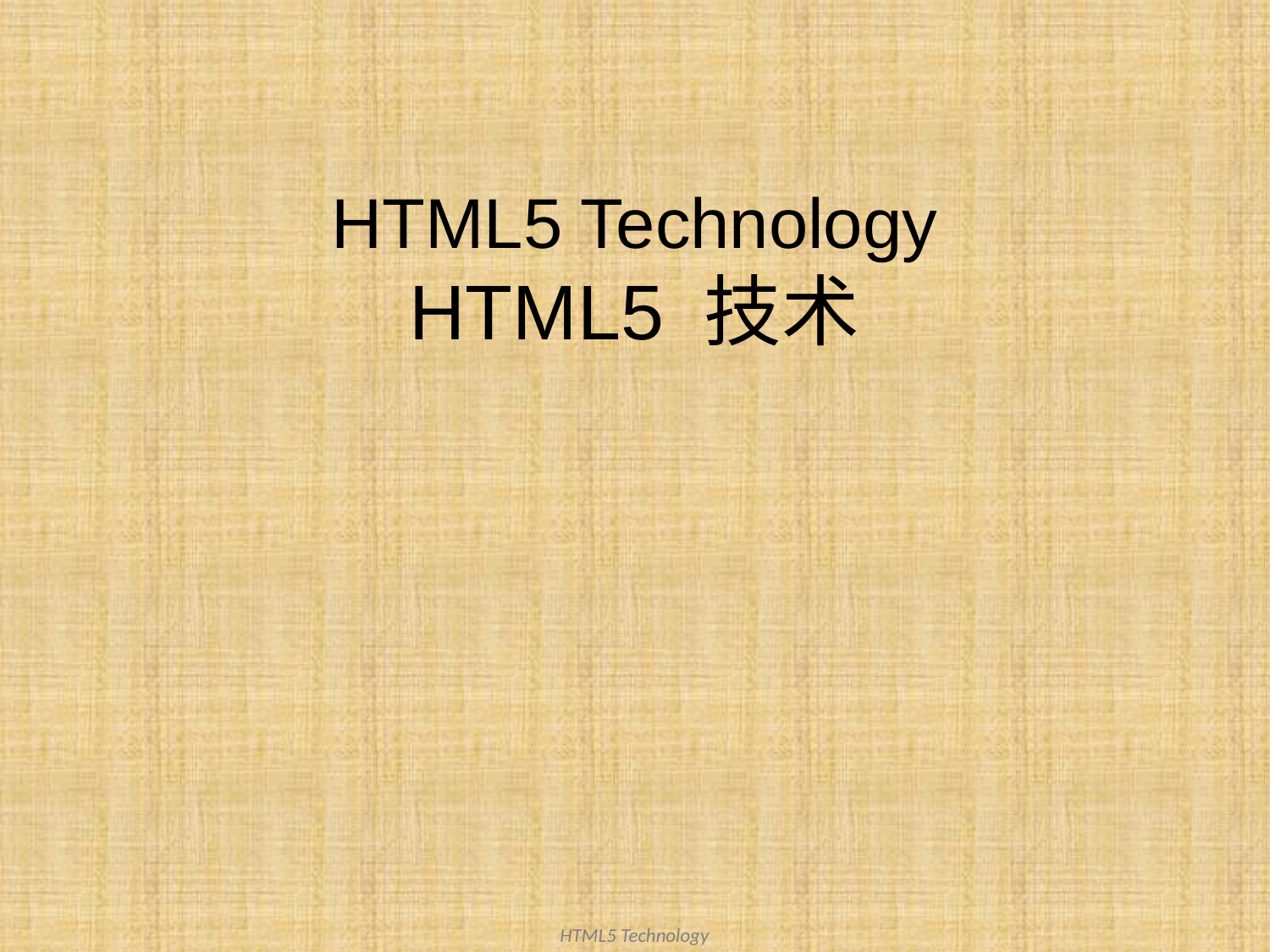

HTML5 Technology
HTML5 技术
HTML5 Technology
1